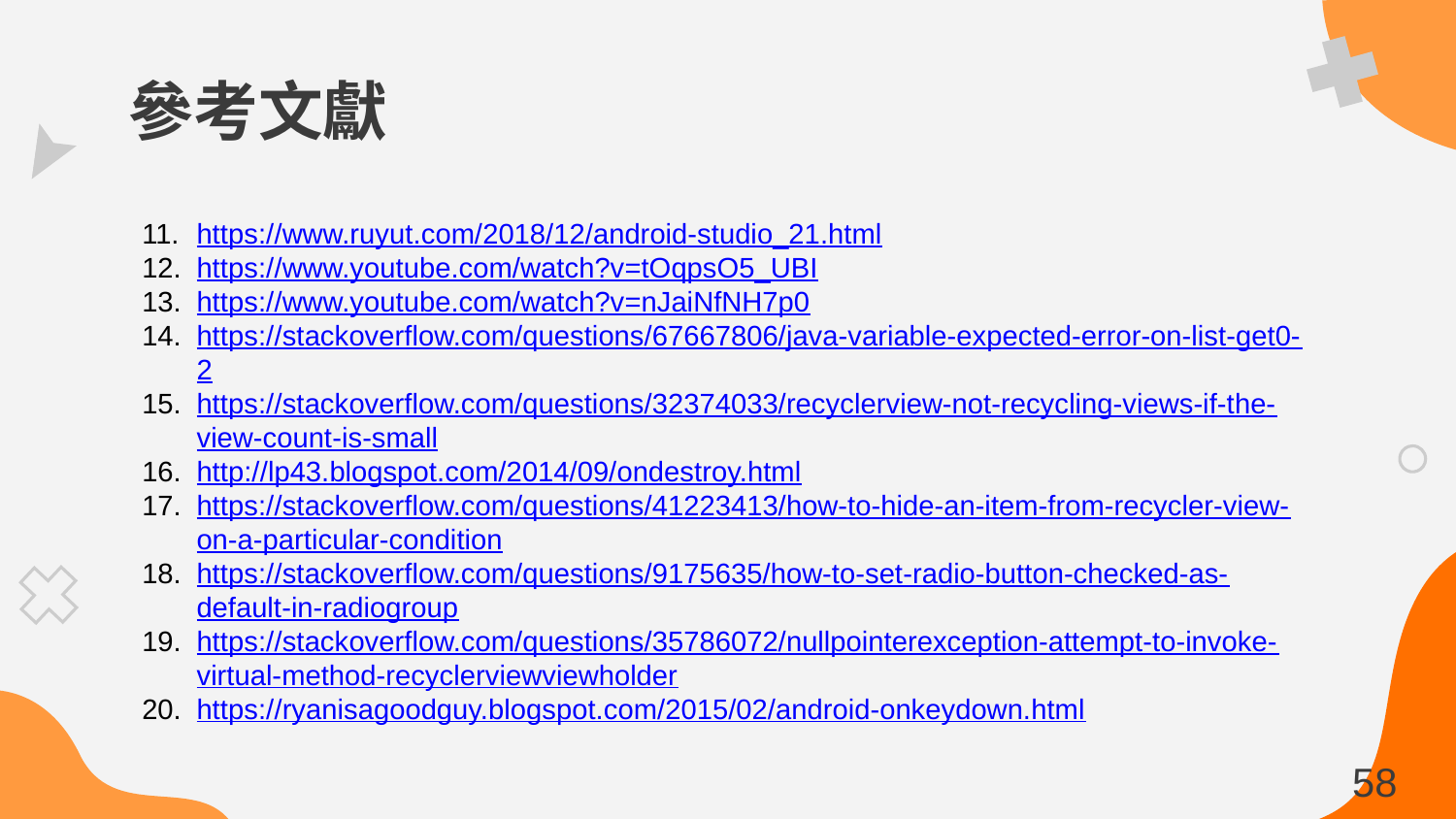

# 參考文獻

https://www.ruyut.com/2018/12/android-studio_21.html
https://www.youtube.com/watch?v=tOqpsO5_UBI
https://www.youtube.com/watch?v=nJaiNfNH7p0
https://stackoverflow.com/questions/67667806/java-variable-expected-error-on-list-get0-2
https://stackoverflow.com/questions/32374033/recyclerview-not-recycling-views-if-the-view-count-is-small
http://lp43.blogspot.com/2014/09/ondestroy.html
https://stackoverflow.com/questions/41223413/how-to-hide-an-item-from-recycler-view-on-a-particular-condition
https://stackoverflow.com/questions/9175635/how-to-set-radio-button-checked-as-default-in-radiogroup
https://stackoverflow.com/questions/35786072/nullpointerexception-attempt-to-invoke-virtual-method-recyclerviewviewholder
https://ryanisagoodguy.blogspot.com/2015/02/android-onkeydown.html

58